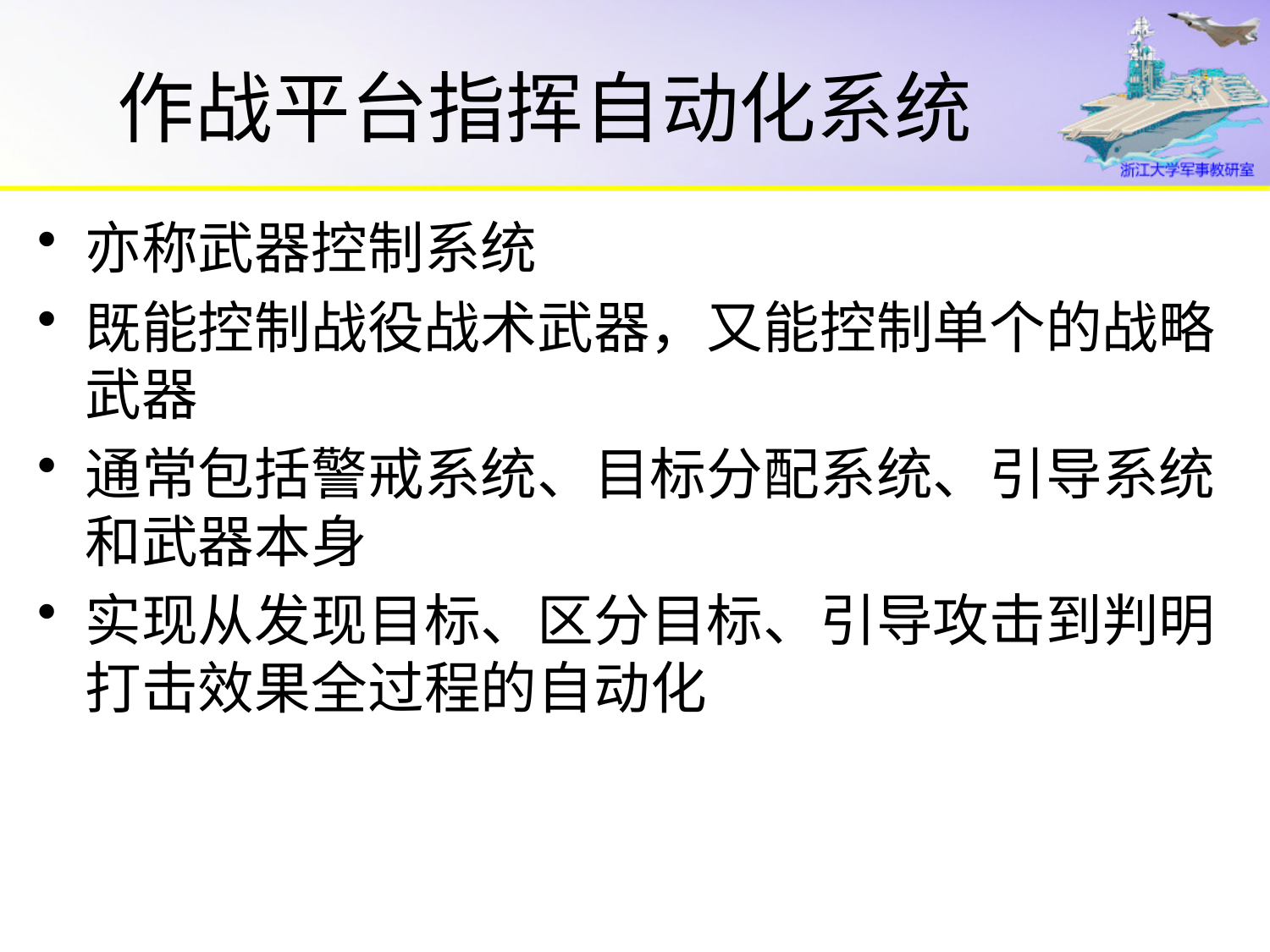

# 作战平台指挥自动化系统
亦称武器控制系统
既能控制战役战术武器，又能控制单个的战略武器
通常包括警戒系统、目标分配系统、引导系统和武器本身
实现从发现目标、区分目标、引导攻击到判明打击效果全过程的自动化